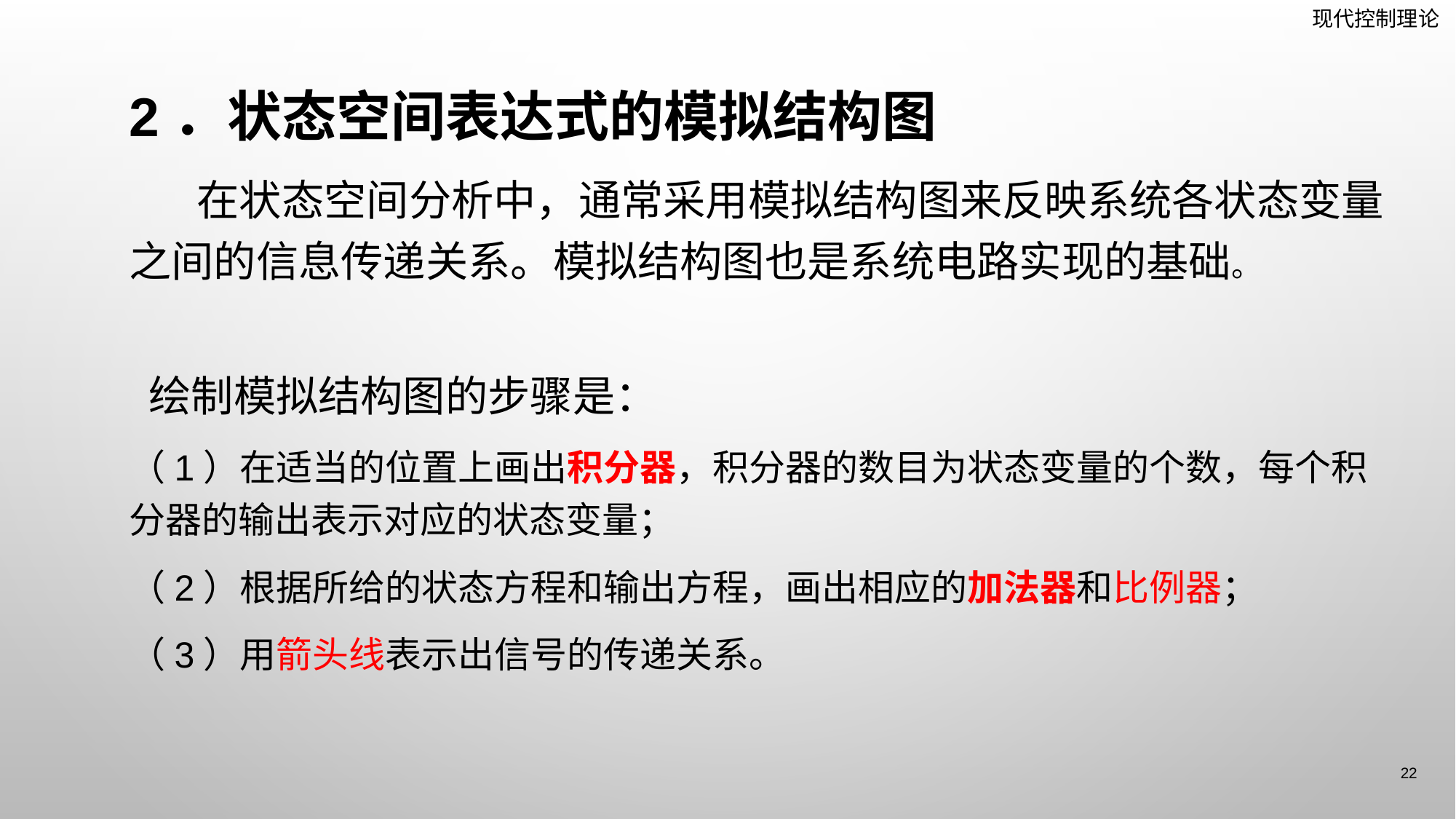

2．状态空间表达式的模拟结构图
         在状态空间分析中，通常采用模拟结构图来反映系统各状态变量之间的信息传递关系。模拟结构图也是系统电路实现的基础。

 绘制模拟结构图的步骤是：
（1）在适当的位置上画出积分器，积分器的数目为状态变量的个数，每个积分器的输出表示对应的状态变量；
（2）根据所给的状态方程和输出方程，画出相应的加法器和比例器；
（3）用箭头线表示出信号的传递关系。
22